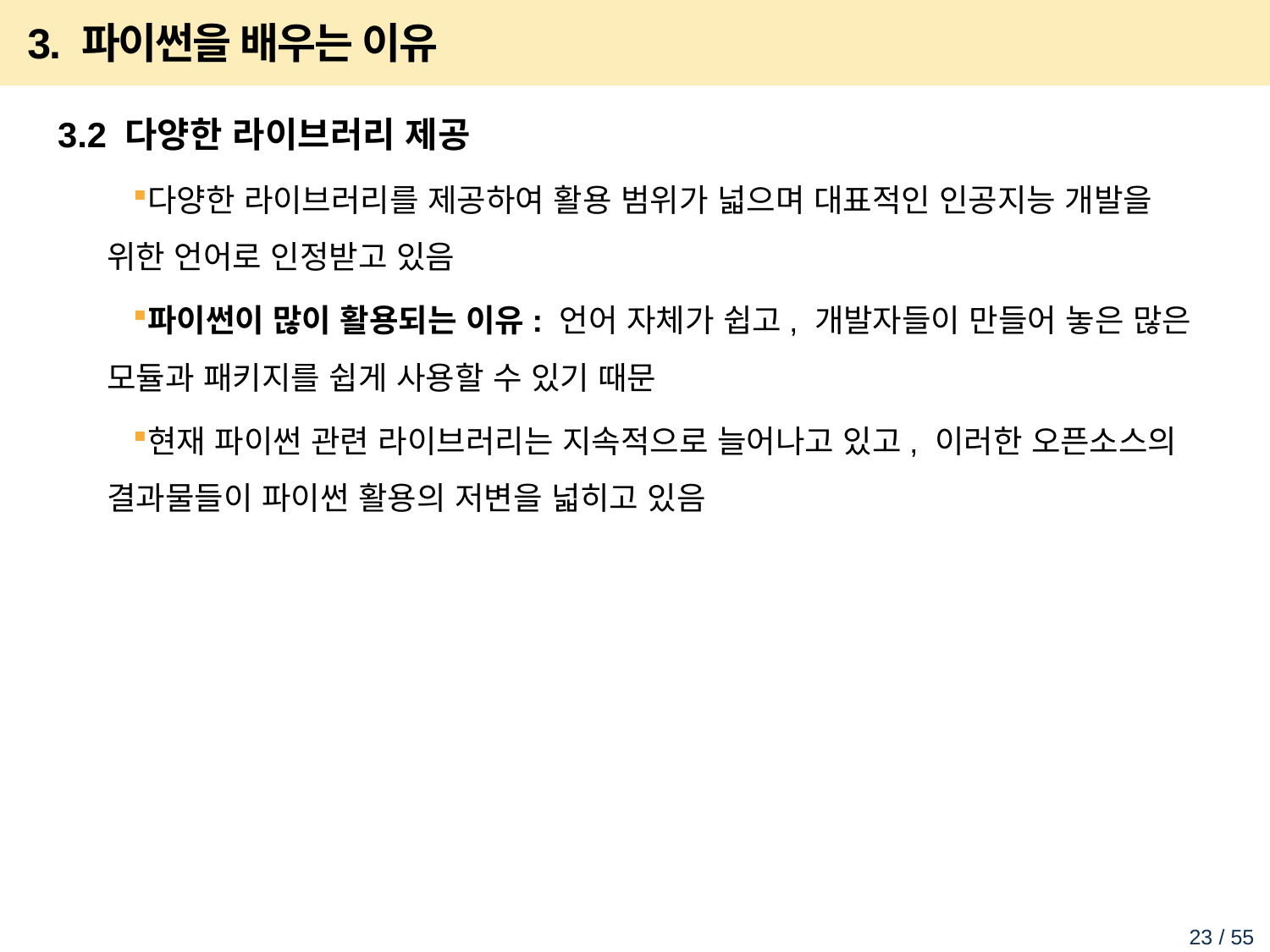

# 3. 파이썬을 배우는 이유
3.2 다양한 라이브러리 제공
다양한 라이브러리를 제공하여 활용 범위가 넓으며 대표적인 인공지능 개발을 위한 언어로 인정받고 있음
파이썬이 많이 활용되는 이유: 언어 자체가 쉽고, 개발자들이 만들어 놓은 많은 모듈과 패키지를 쉽게 사용할 수 있기 때문
현재 파이썬 관련 라이브러리는 지속적으로 늘어나고 있고, 이러한 오픈소스의 결과물들이 파이썬 활용의 저변을 넓히고 있음